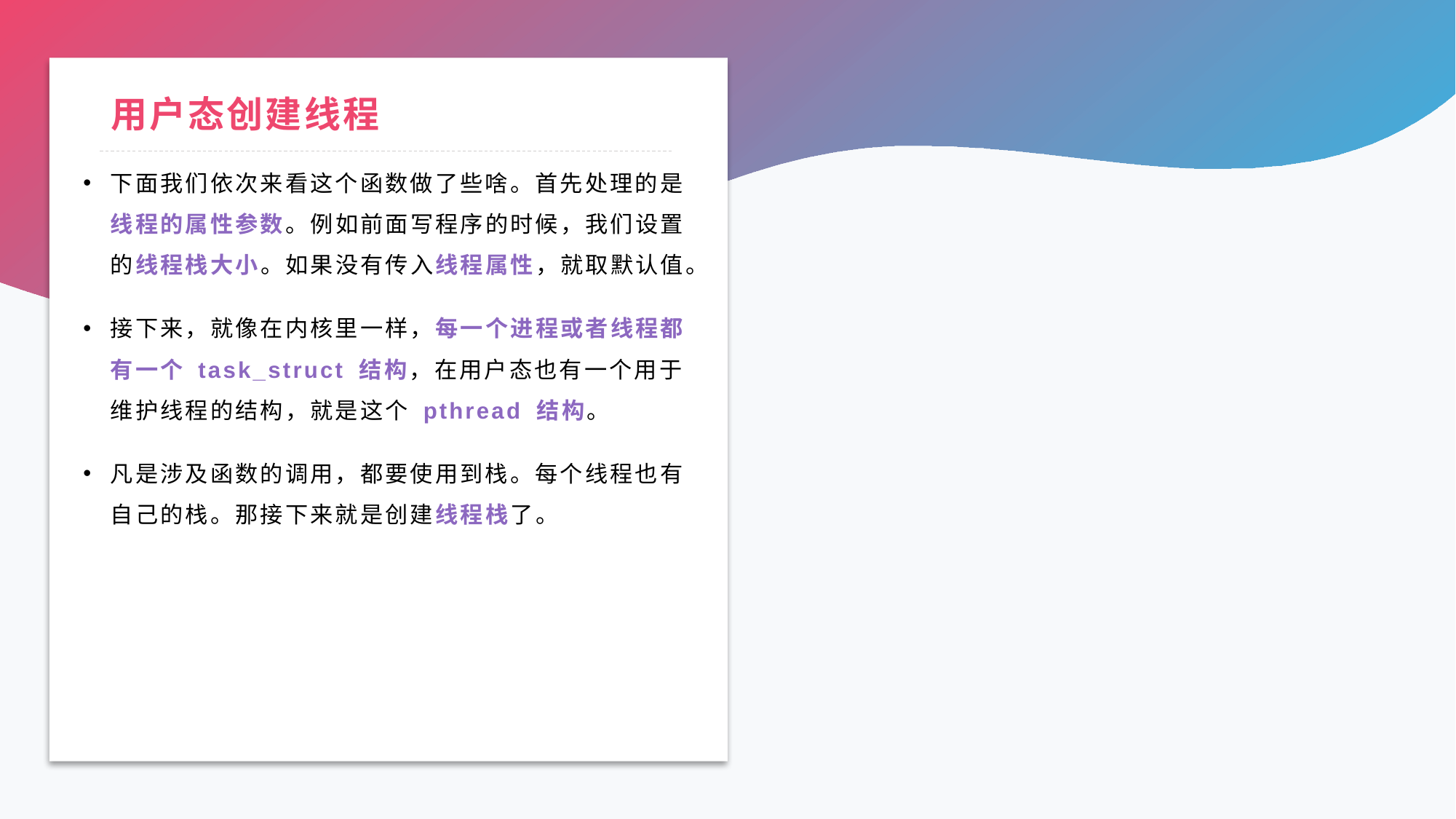

# 用户态创建线程
下面我们依次来看这个函数做了些啥。首先处理的是线程的属性参数。例如前面写程序的时候，我们设置的线程栈大小。如果没有传入线程属性，就取默认值。
接下来，就像在内核里一样，每一个进程或者线程都有一个 task_struct 结构，在用户态也有一个用于维护线程的结构，就是这个 pthread 结构。
凡是涉及函数的调用，都要使用到栈。每个线程也有自己的栈。那接下来就是创建线程栈了。